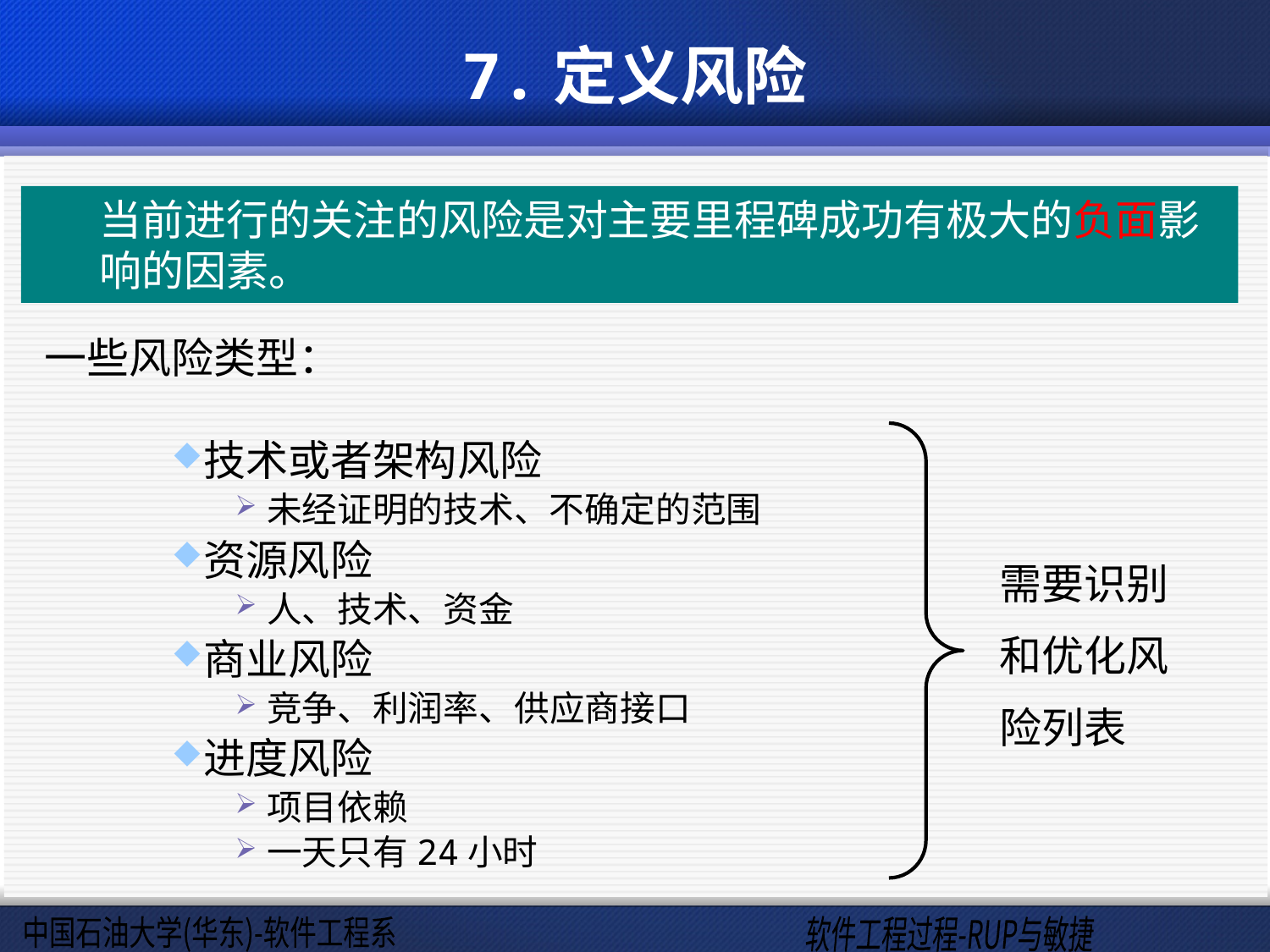

# 7.定义风险
当前进行的关注的风险是对主要里程碑成功有极大的负面影响的因素。
一些风险类型：
技术或者架构风险
未经证明的技术、不确定的范围
资源风险
人、技术、资金
商业风险
竞争、利润率、供应商接口
进度风险
项目依赖
一天只有24小时

需要识别
和优化风
险列表